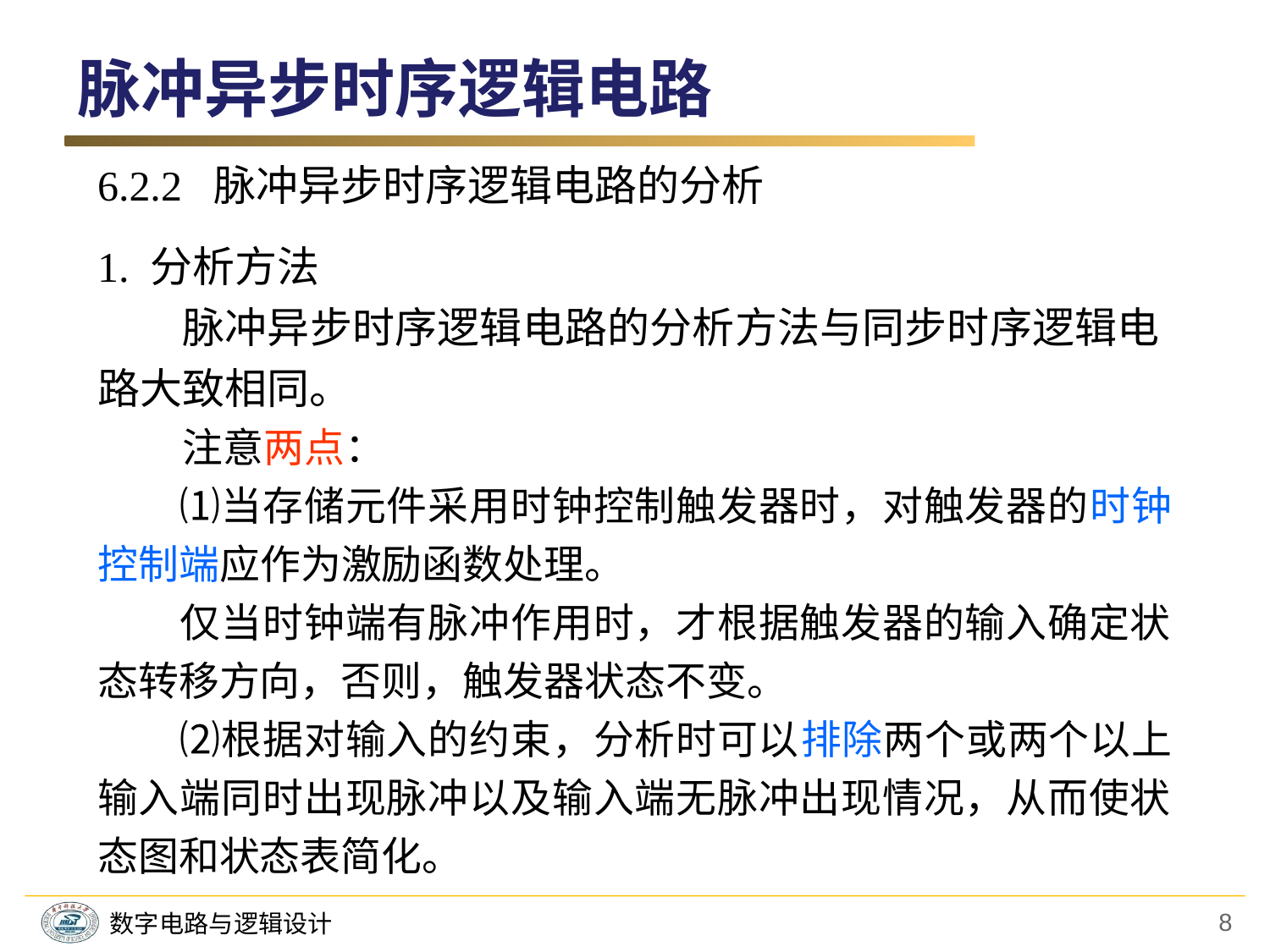

脉冲异步时序逻辑电路
6.2.2  脉冲异步时序逻辑电路的分析
1. 分析方法
　　脉冲异步时序逻辑电路的分析方法与同步时序逻辑电路大致相同。
　　注意两点：
　　⑴当存储元件采用时钟控制触发器时，对触发器的时钟控制端应作为激励函数处理。
　　仅当时钟端有脉冲作用时，才根据触发器的输入确定状态转移方向，否则，触发器状态不变。
　　⑵根据对输入的约束，分析时可以排除两个或两个以上输入端同时出现脉冲以及输入端无脉冲出现情况，从而使状态图和状态表简化。
8
数字电路与逻辑设计